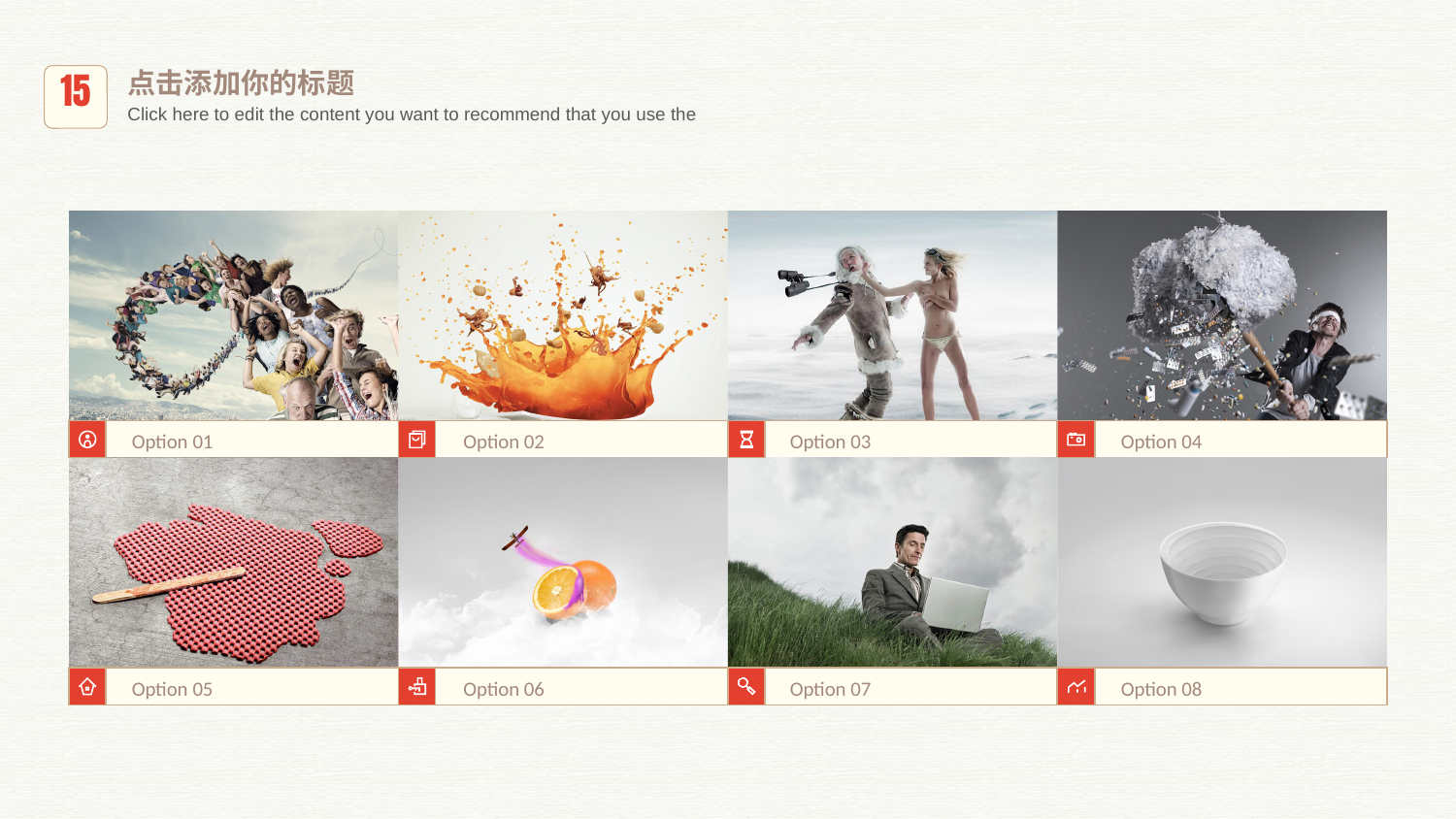

点击添加你的标题
Click here to edit the content you want to recommend that you use the

Option 01
Option 02
Option 03
Option 04

Option 05
Option 06
Option 07
Option 08